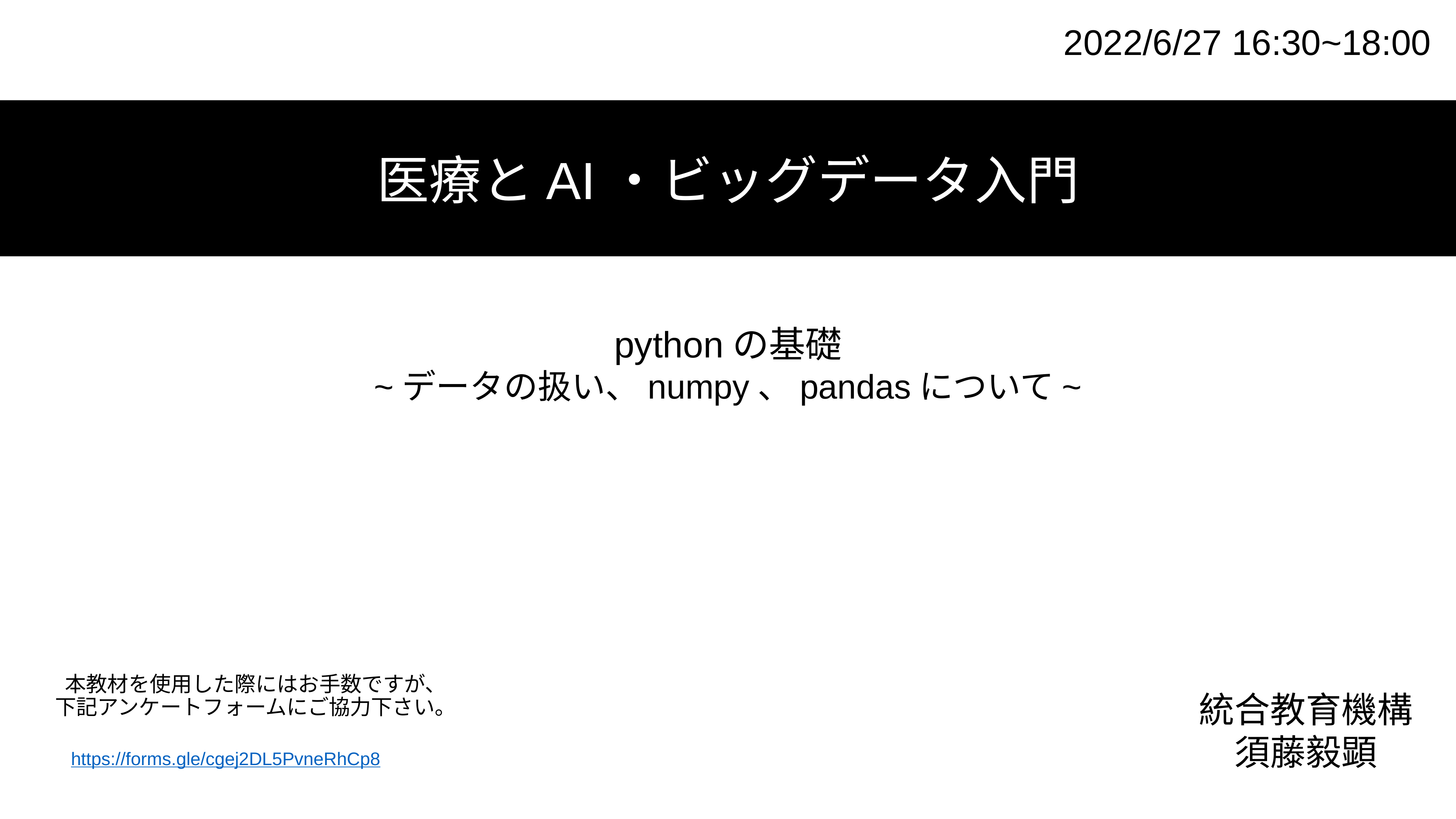

2022/6/27 16:30~18:00

医療とAI・ビッグデータ入門
pythonの基礎
~データの扱い、numpy、pandasについて~
本教材を使用した際にはお手数ですが、
下記アンケートフォームにご協力下さい。
統合教育機構
須藤毅顕
https://forms.gle/cgej2DL5PvneRhCp8